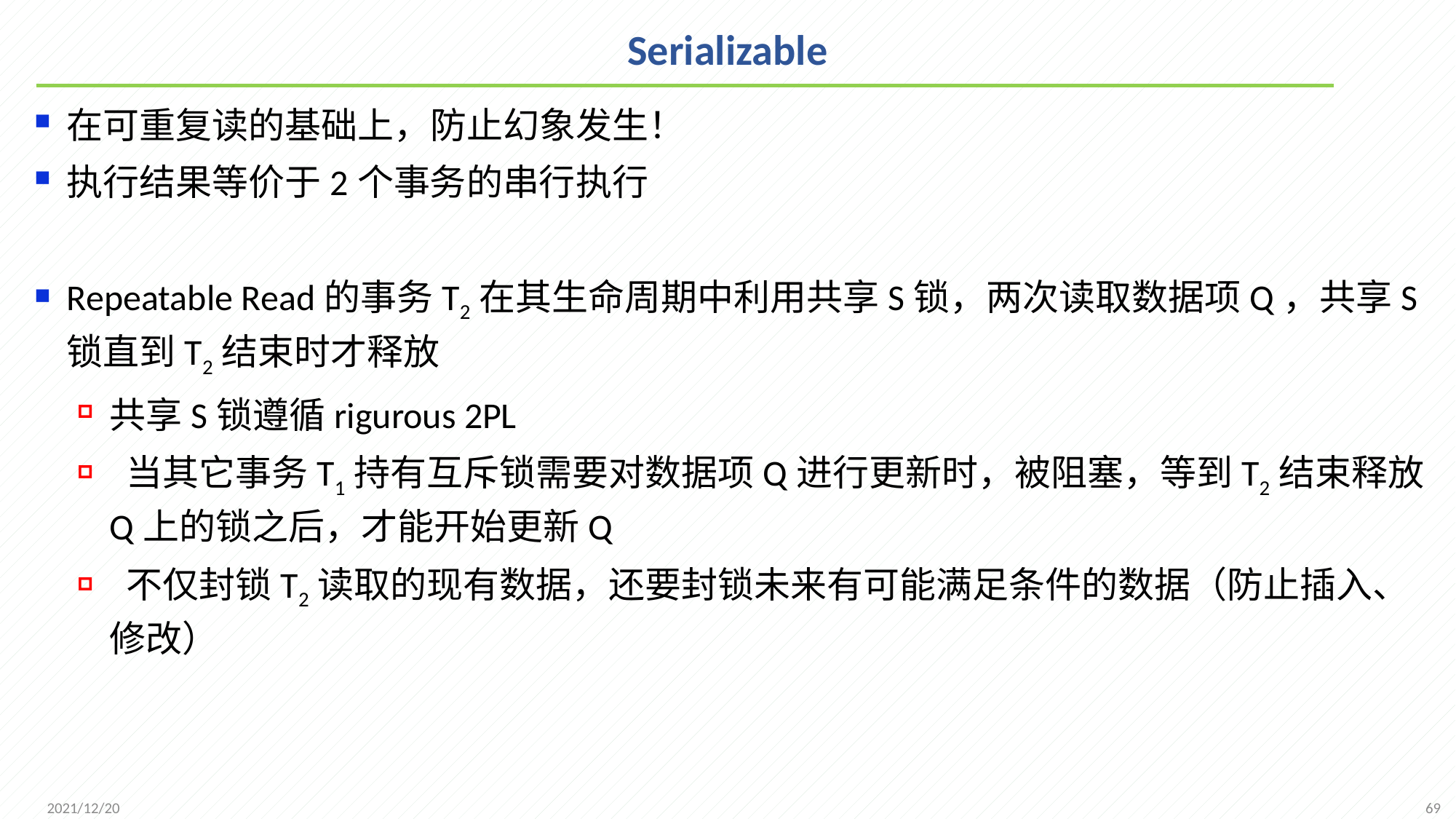

# Serializable
在可重复读的基础上，防止幻象发生！
执行结果等价于2个事务的串行执行

Repeatable Read的事务T2在其生命周期中利用共享S锁，两次读取数据项Q，共享S锁直到T2结束时才释放
共享S锁遵循rigurous 2PL
 当其它事务T1持有互斥锁需要对数据项Q进行更新时，被阻塞，等到T2结束释放Q上的锁之后，才能开始更新Q
 不仅封锁T2读取的现有数据，还要封锁未来有可能满足条件的数据（防止插入、修改）

69
2021/12/20